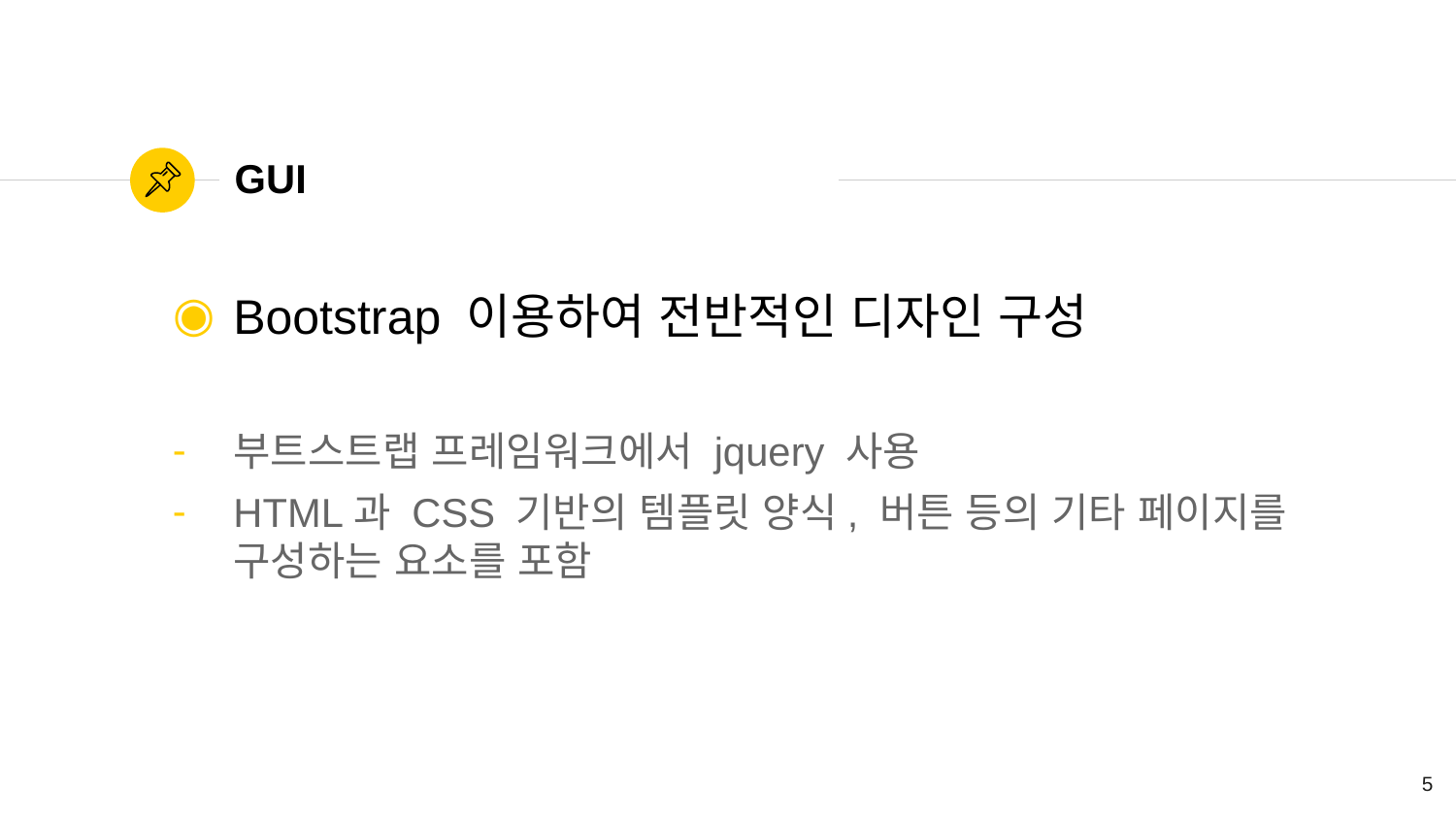

# GUI

Bootstrap 이용하여 전반적인 디자인 구성

부트스트랩 프레임워크에서 jquery 사용
HTML과 CSS 기반의 템플릿 양식, 버튼 등의 기타 페이지를 구성하는 요소를 포함

5